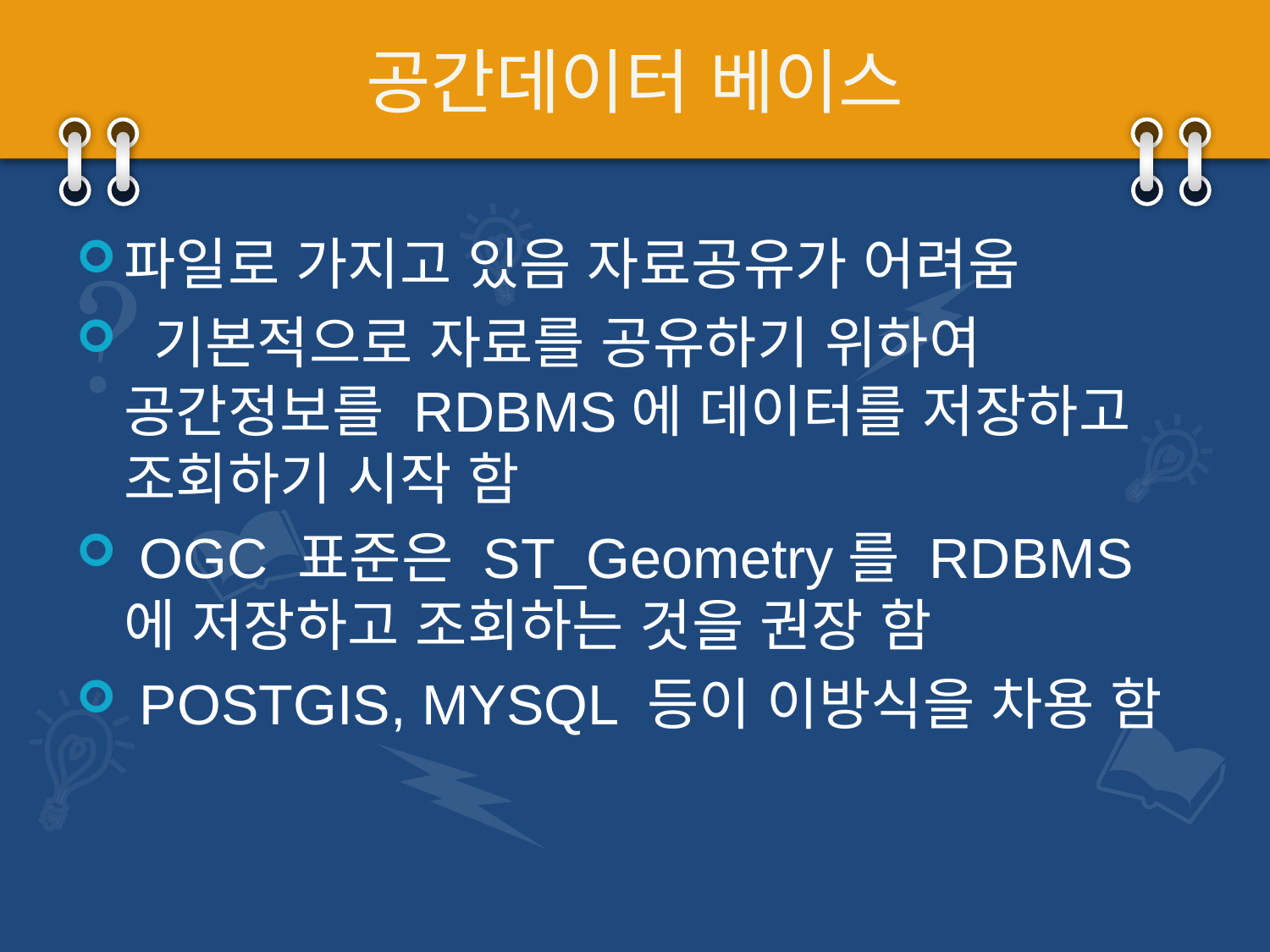

# 공간데이터 베이스
파일로 가지고 있음 자료공유가 어려움
 기본적으로 자료를 공유하기 위하여 공간정보를 RDBMS에 데이터를 저장하고 조회하기 시작 함
 OGC 표준은 ST_Geometry를 RDBMS에 저장하고 조회하는 것을 권장 함
 POSTGIS, MYSQL 등이 이방식을 차용 함